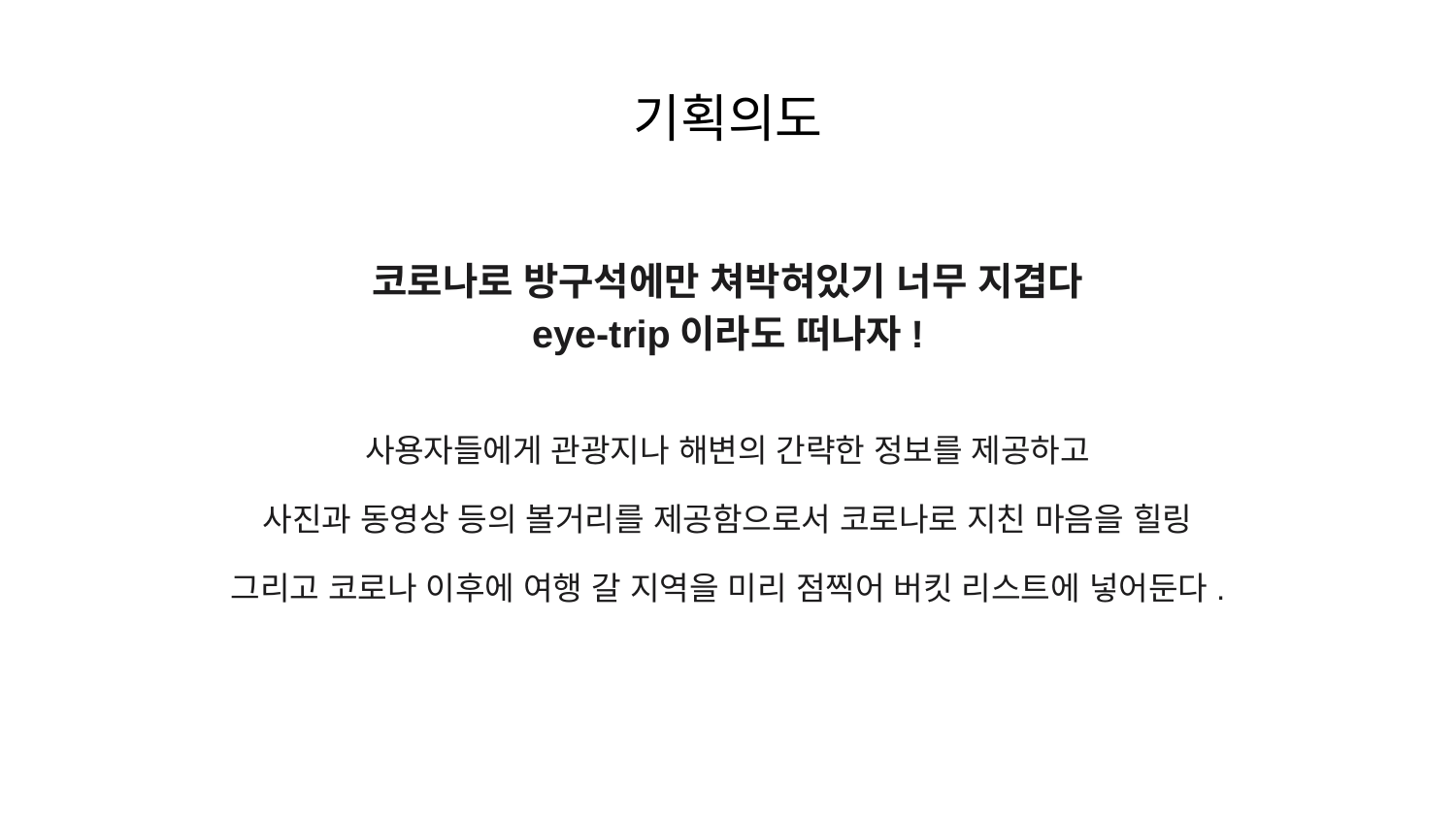

# 기획의도

코로나로 방구석에만 쳐박혀있기 너무 지겹다
eye-trip이라도 떠나자!
사용자들에게 관광지나 해변의 간략한 정보를 제공하고
사진과 동영상 등의 볼거리를 제공함으로서 코로나로 지친 마음을 힐링
그리고 코로나 이후에 여행 갈 지역을 미리 점찍어 버킷 리스트에 넣어둔다.